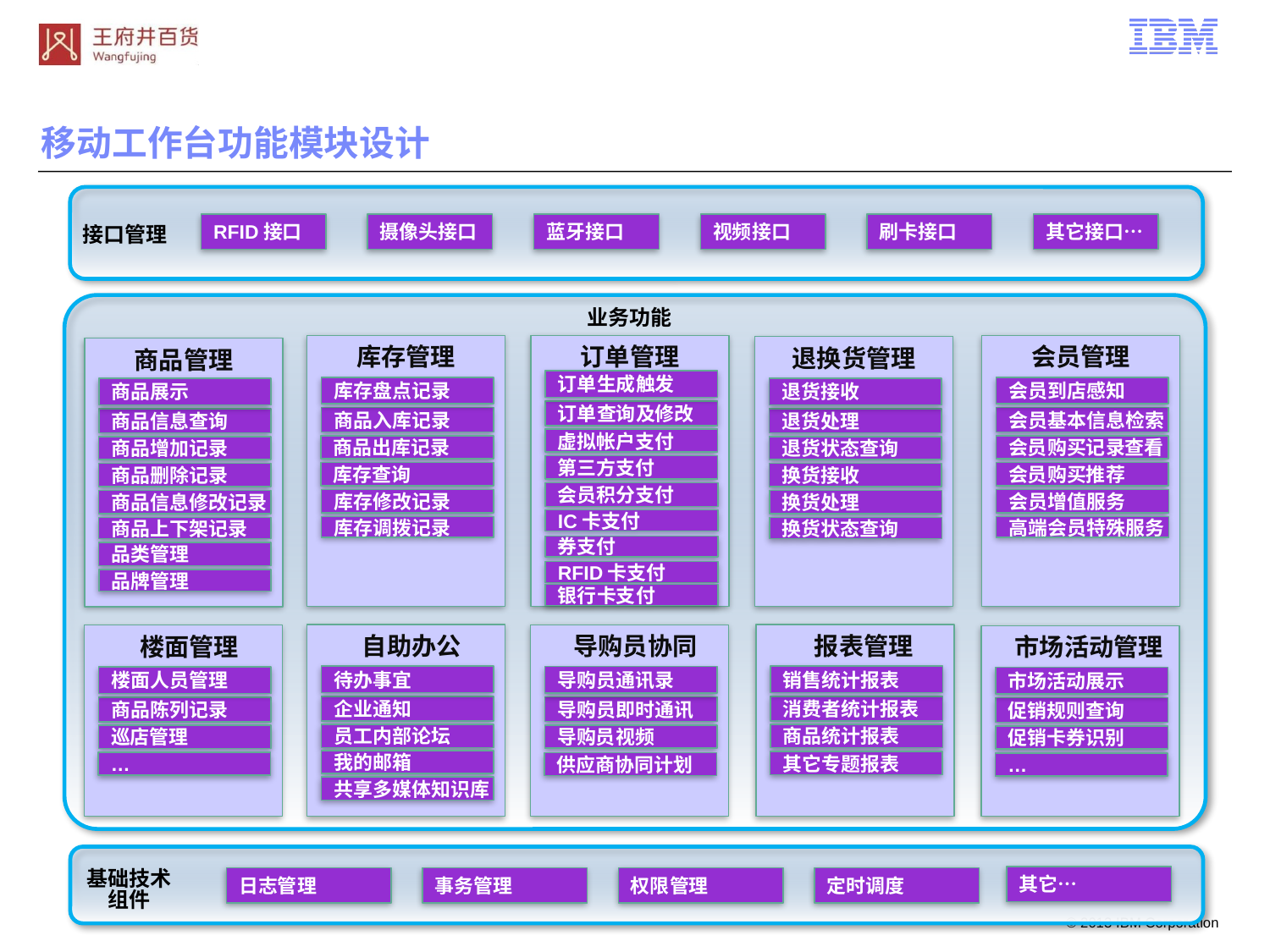

移动工作台功能模块设计

接口管理
RFID接口
摄像头接口
蓝牙接口
视频接口
刷卡接口
其它接口…
业务功能

库存管理
订单管理
会员管理
退换货管理
商品管理
订单生成触发
库存盘点记录
会员到店感知
商品展示
退货接收
订单查询及修改
商品入库记录
会员基本信息检索
商品信息查询
退货处理
虚拟帐户支付
商品出库记录
会员购买记录查看
商品增加记录
退货状态查询
第三方支付
库存查询
会员购买推荐
商品删除记录
换货接收
会员积分支付
库存修改记录
会员增值服务
商品信息修改记录
换货处理
IC卡支付
库存调拨记录
高端会员特殊服务
商品上下架记录
换货状态查询
券支付
品类管理
RFID卡支付
品牌管理
银行卡支付
 自助办公
  报表管理
 导购员协同
 楼面管理
  市场活动管理
待办事宜
销售统计报表
导购员通讯录
楼面人员管理
市场活动展示
企业通知
消费者统计报表
导购员即时通讯
商品陈列记录
促销规则查询
员工内部论坛
商品统计报表
导购员视频
巡店管理
促销卡券识别
我的邮箱
其它专题报表
…
供应商协同计划
…
共享多媒体知识库

基础技术
组件
其它…
日志管理
事务管理
权限管理
定时调度